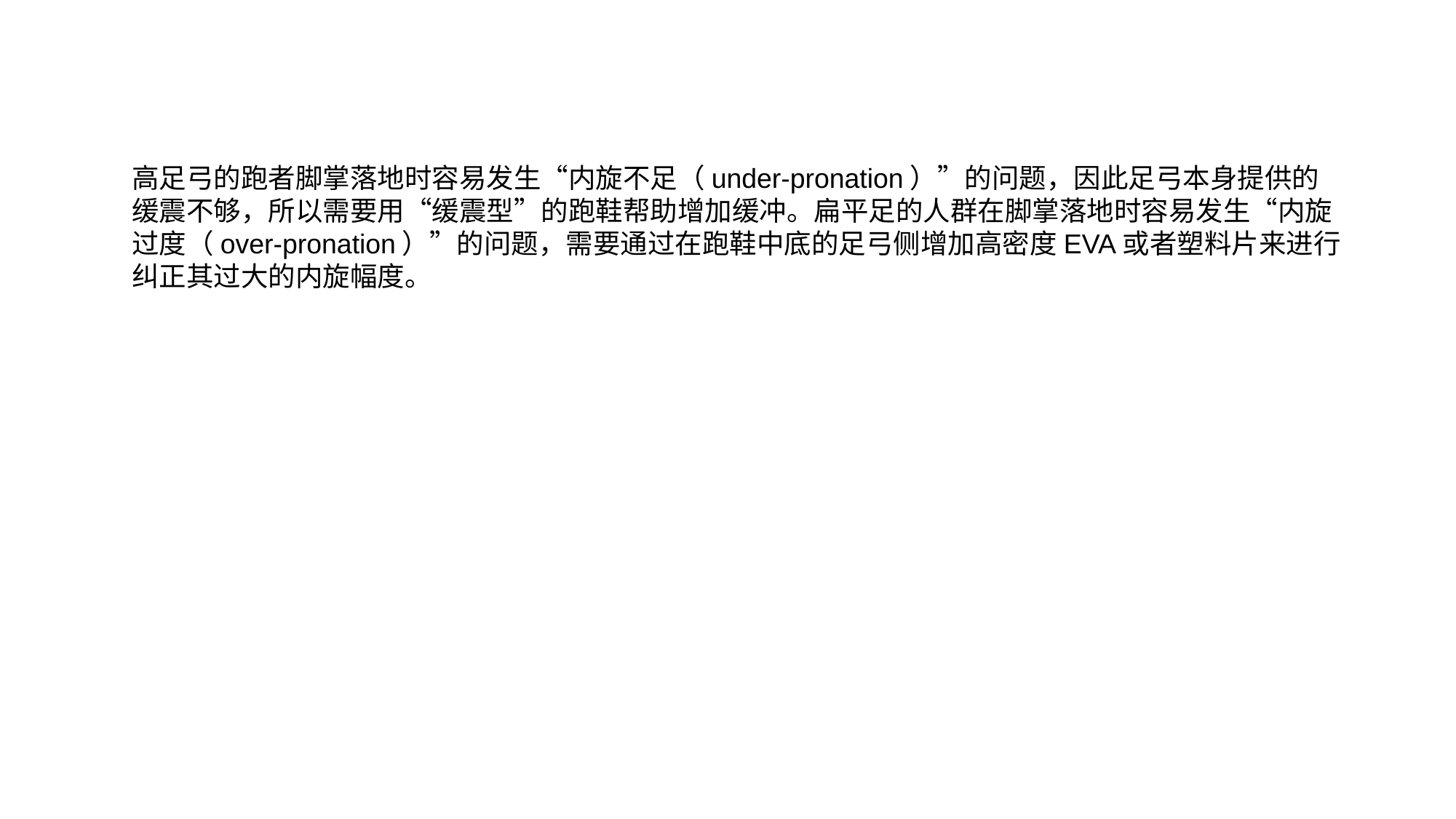

高足弓的跑者脚掌落地时容易发生“内旋不足（under-pronation）”的问题，因此足弓本身提供的缓震不够，所以需要用“缓震型”的跑鞋帮助增加缓冲。扁平足的人群在脚掌落地时容易发生“内旋过度（over-pronation）”的问题，需要通过在跑鞋中底的足弓侧增加高密度EVA或者塑料片来进行纠正其过大的内旋幅度。